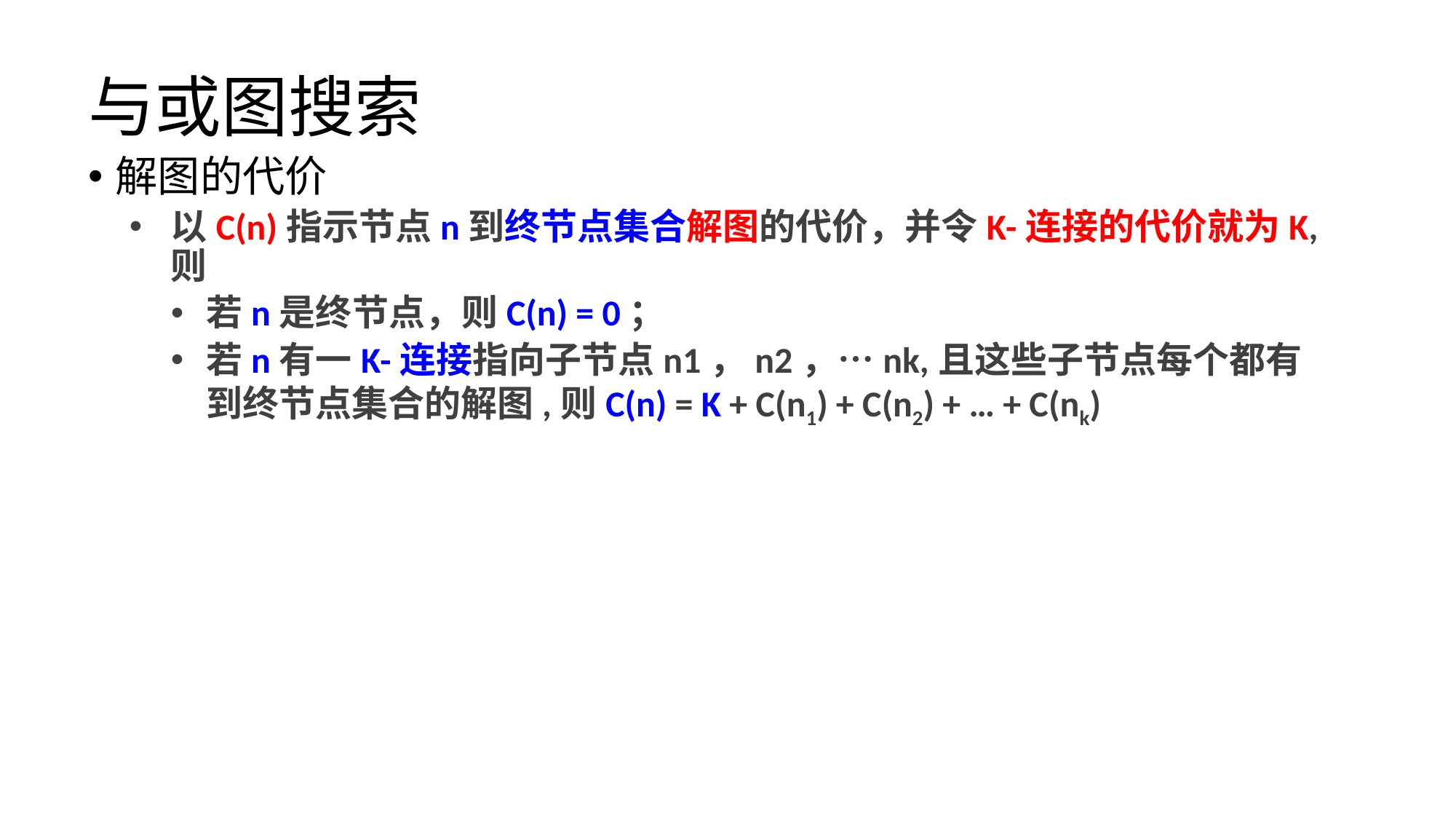

# 与或图搜索
解图的代价
以C(n)指示节点n到终节点集合解图的代价，并令K-连接的代价就为K, 则
若n是终节点，则C(n) = 0；
若n有一K-连接指向子节点n1，n2，…nk,且这些子节点每个都有到终节点集合的解图,则C(n) = K + C(n1) + C(n2) + … + C(nk)